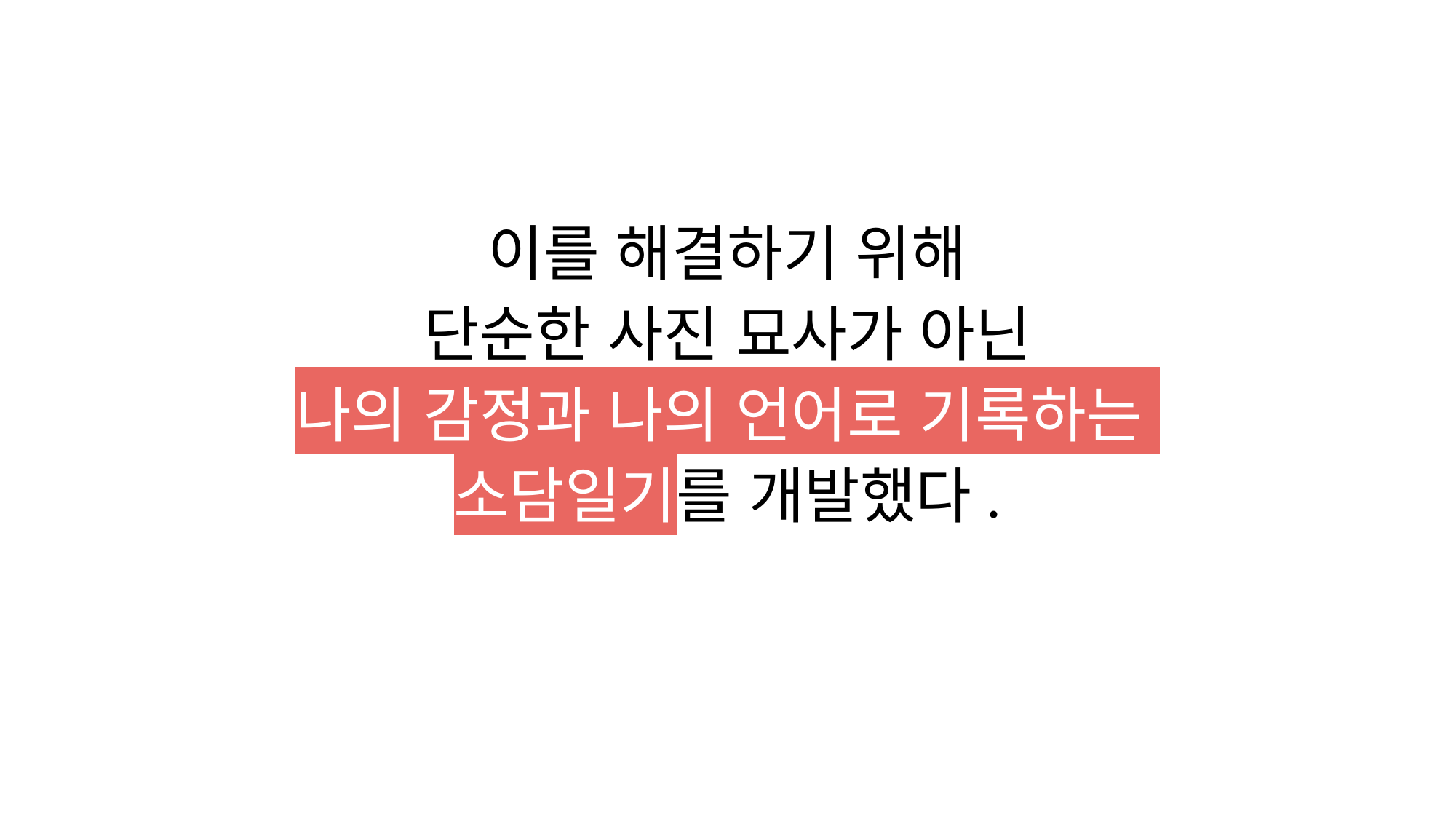

이를 해결하기 위해
단순한 사진 묘사가 아닌
나의 감정과 나의 언어로 기록하는
소담일기를 개발했다.